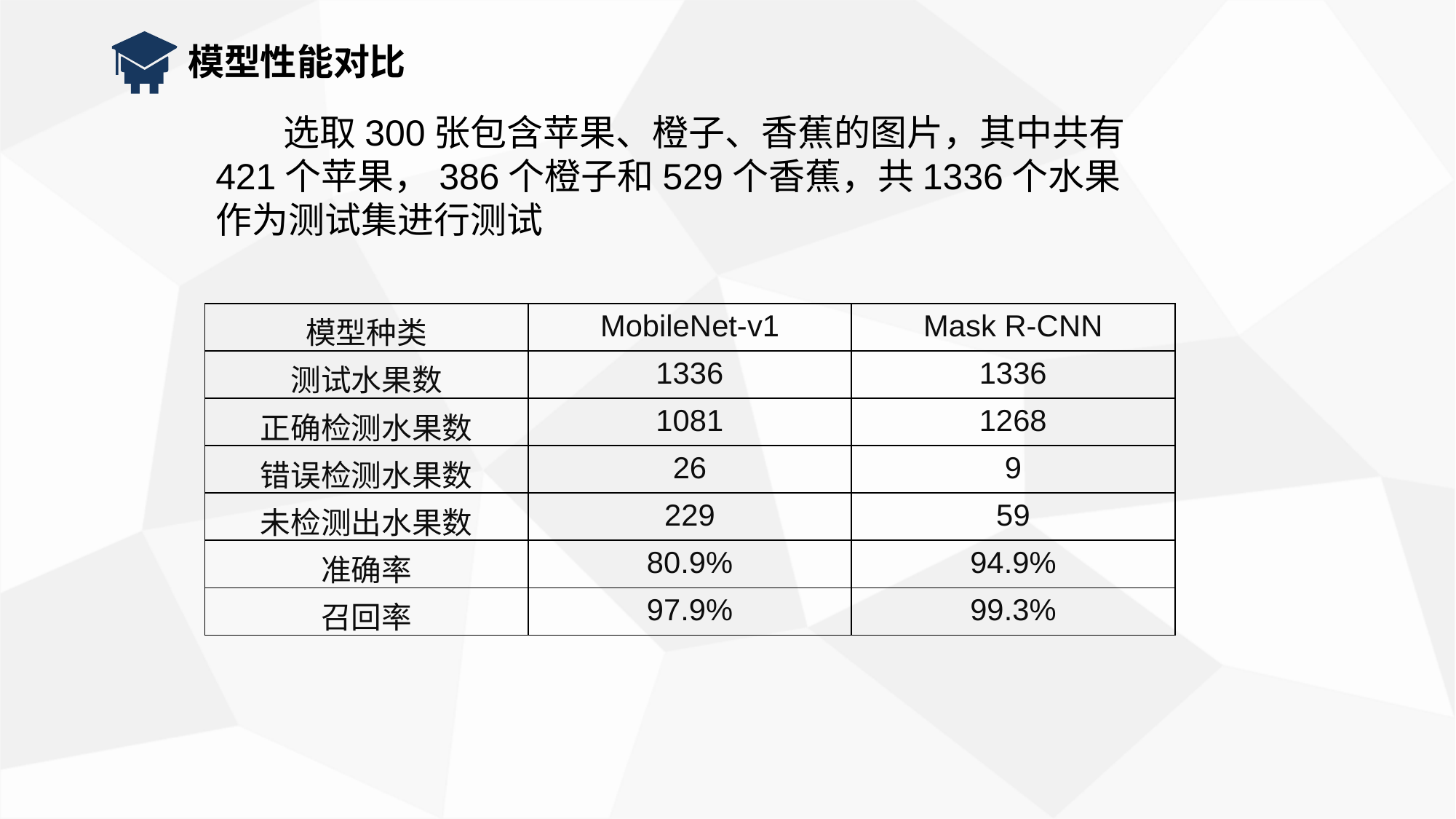

模型性能对比
         选取300张包含苹果、橙子、香蕉的图片，其中共有421个苹果，386个橙子和529个香蕉，共1336个水果作为测试集进行测试

| 模型种类 | MobileNet-v1 | Mask R-CNN |
| --- | --- | --- |
| 测试水果数 | 1336 | 1336 |
| 正确检测水果数 | 1081 | 1268 |
| 错误检测水果数 | 26 | 9 |
| 未检测出水果数 | 229 | 59 |
| 准确率 | 80.9% | 94.9% |
| 召回率 | 97.9% | 99.3% |